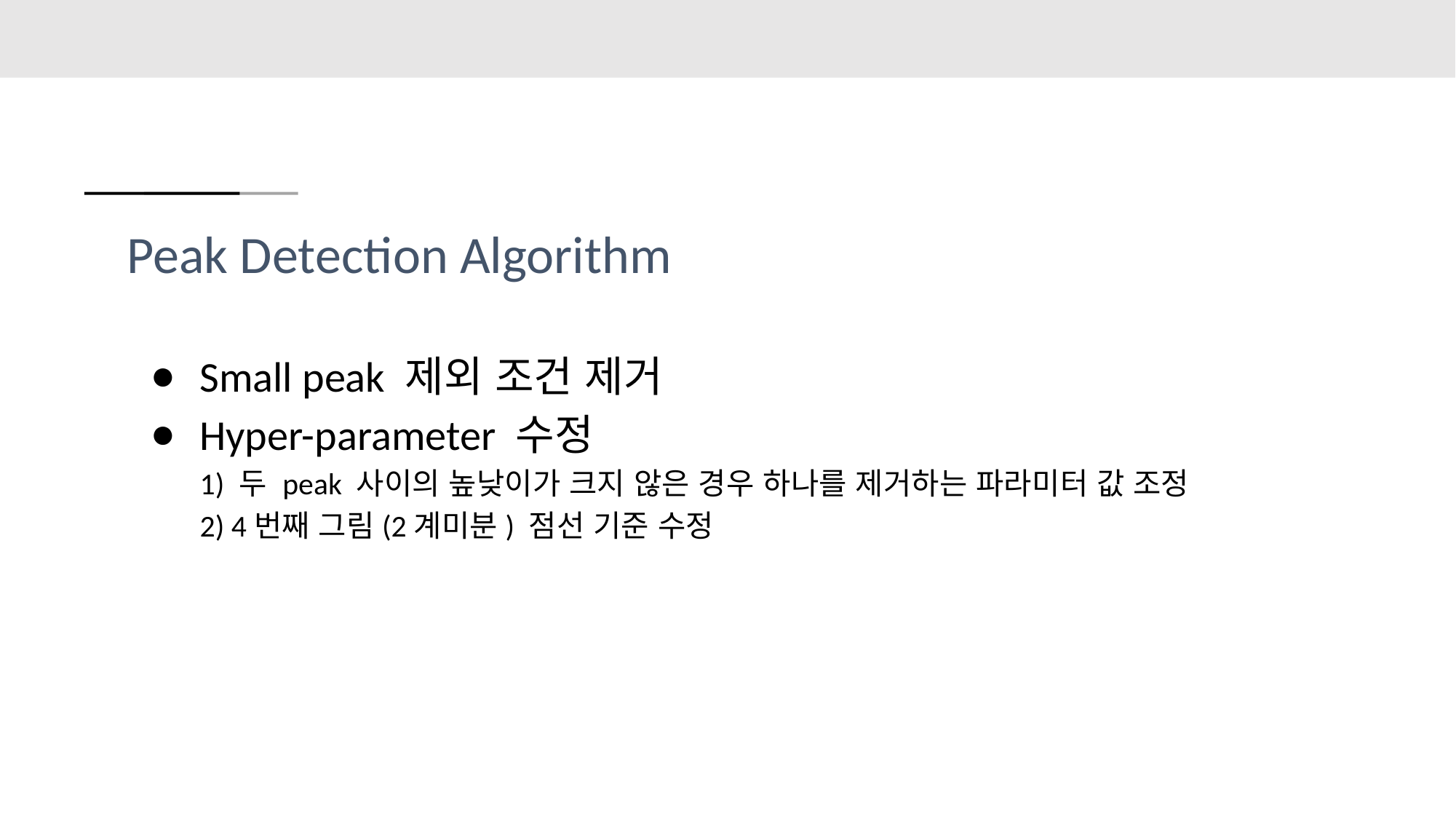

# Peak Detection Algorithm
Small peak 제외 조건 제거
Hyper-parameter 수정
1) 두 peak 사이의 높낮이가 크지 않은 경우 하나를 제거하는 파라미터 값 조정
2) 4번째 그림(2계미분) 점선 기준 수정